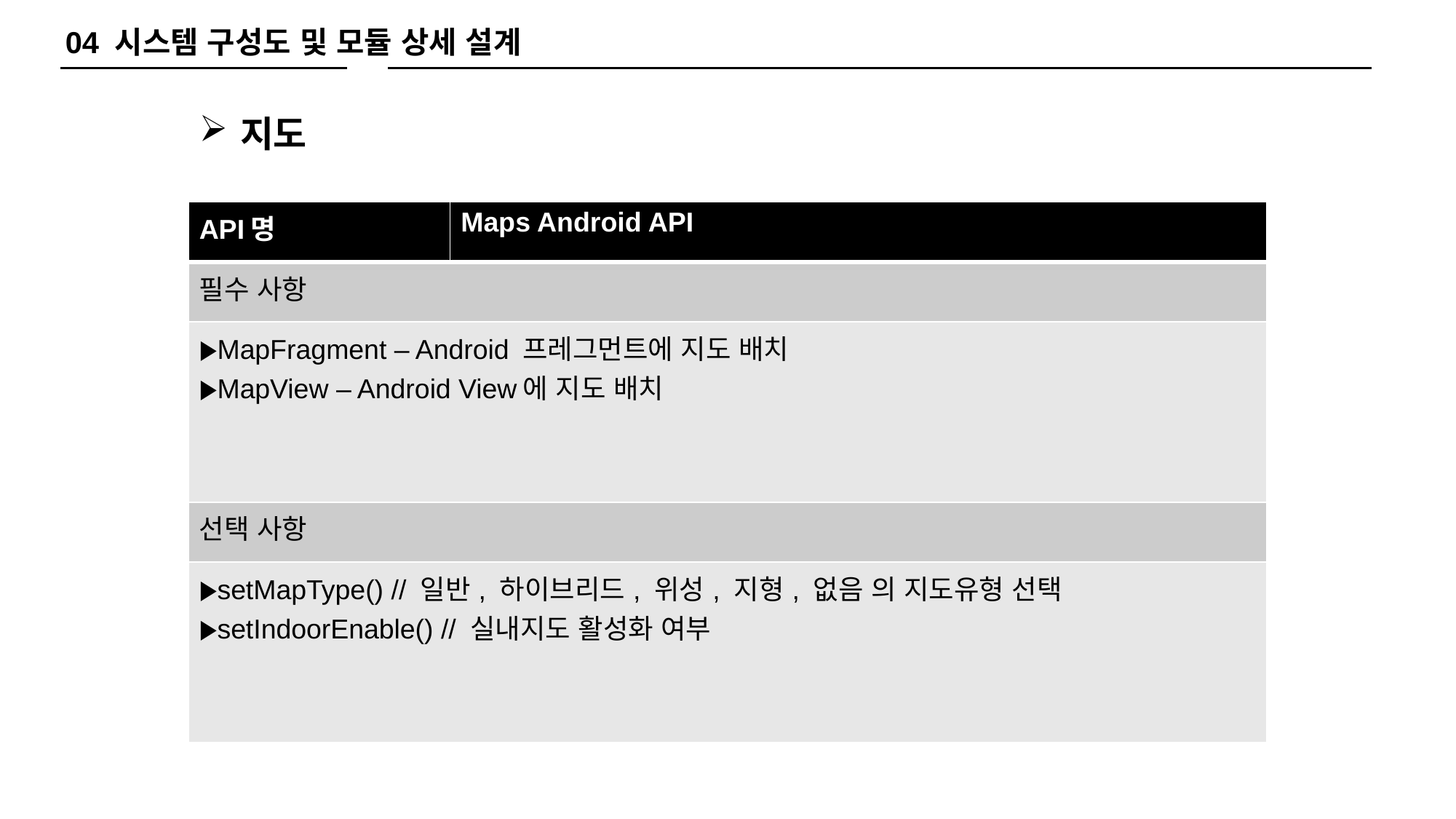

04 시스템 구성도 및 모듈 상세 설계
지도
| API명 | Maps Android API |
| --- | --- |
| 필수 사항 |  |
| ▶MapFragment – Android 프레그먼트에 지도 배치 ▶MapView – Android View에 지도 배치 |  |
| 선택 사항 |  |
| ▶setMapType() // 일반, 하이브리드, 위성, 지형, 없음 의 지도유형 선택 ▶setIndoorEnable() // 실내지도 활성화 여부 |  |